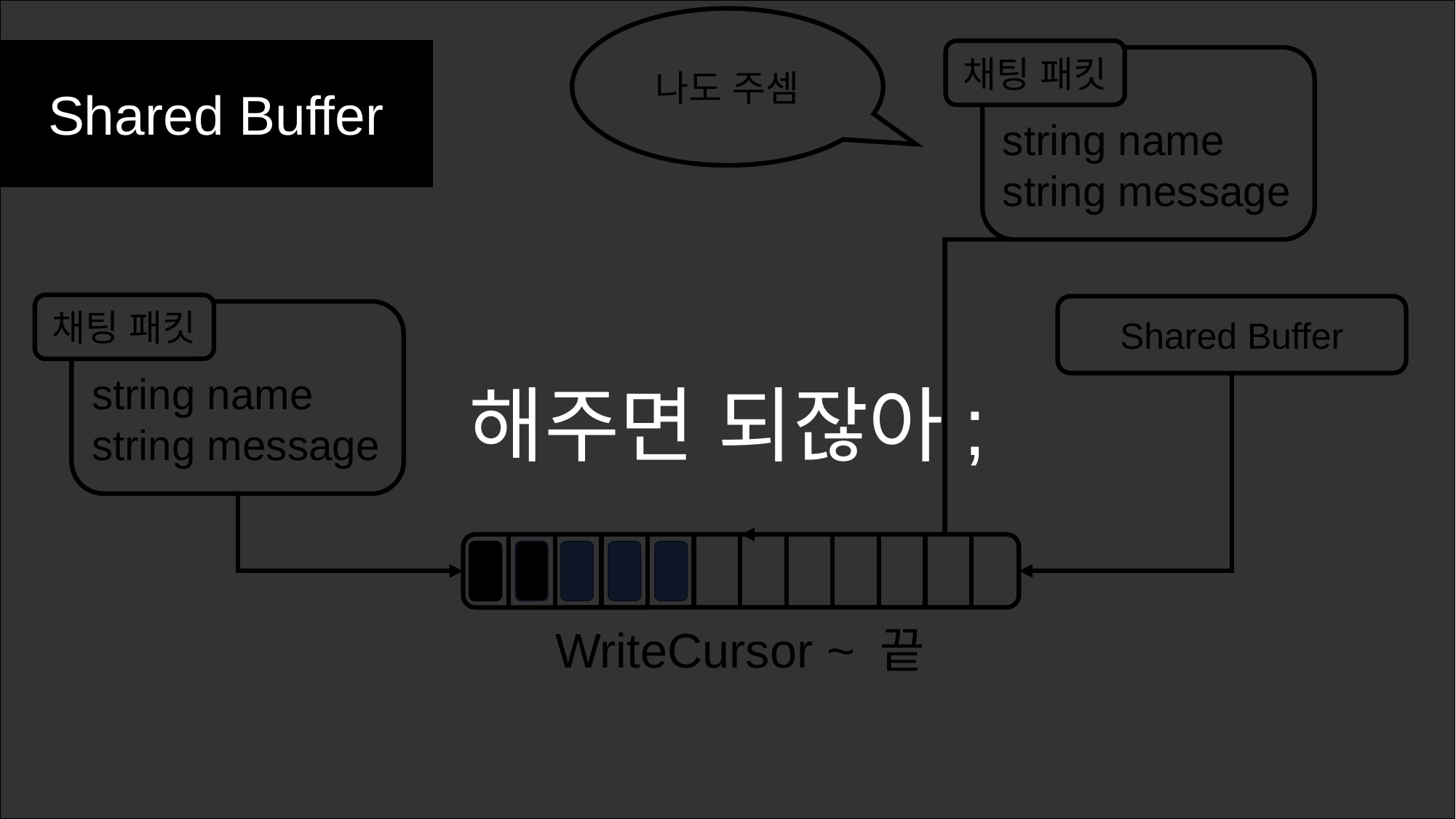

나도 주셈
Shared Buffer
채팅 패킷

string name
string message
채팅 패킷

string name
string message
Shared Buffer
해주면 되잖아;

WriteCursor ~ 끝